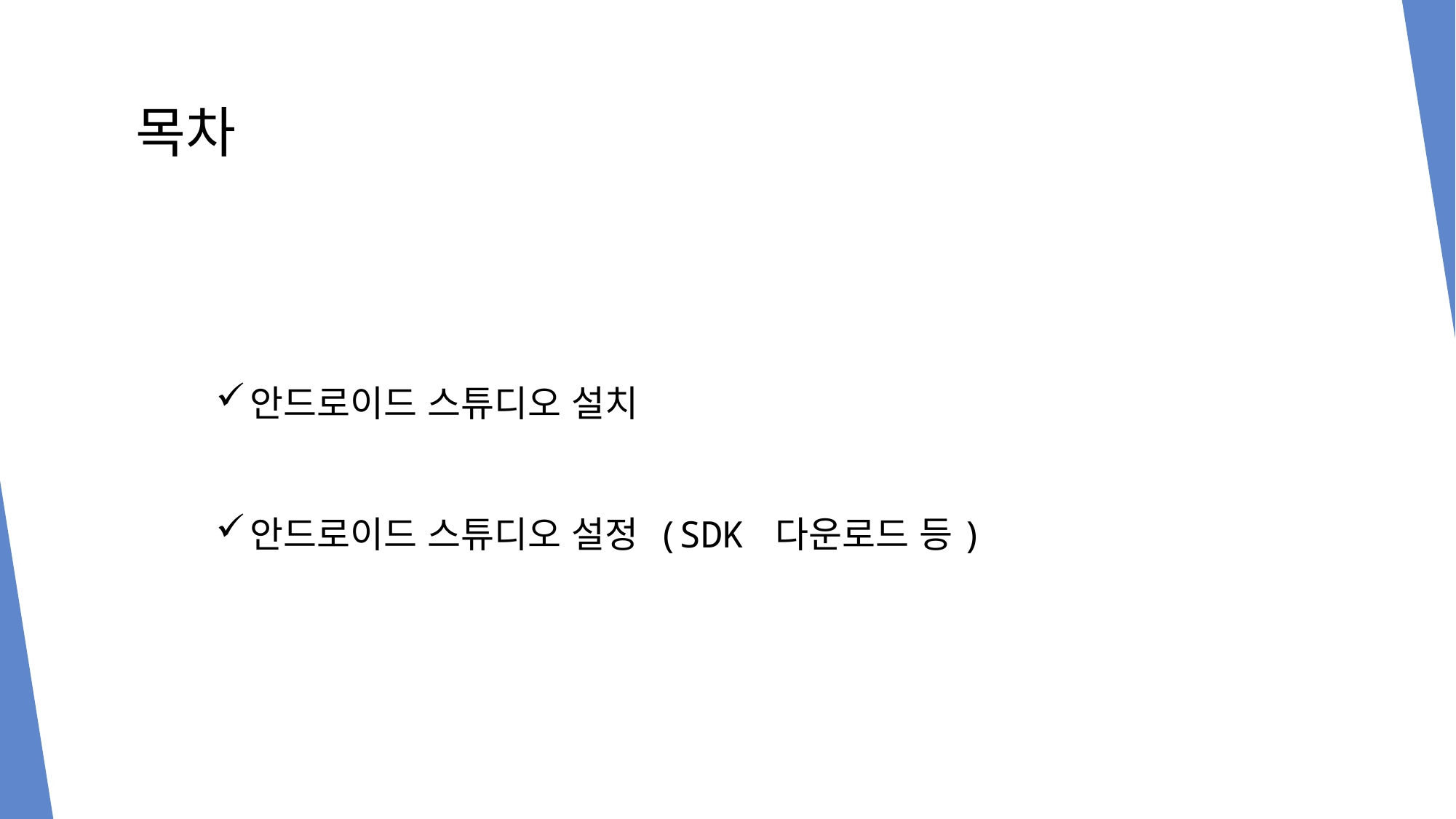

# 목차

안드로이드 스튜디오 설치
안드로이드 스튜디오 설정 (SDK 다운로드 등)